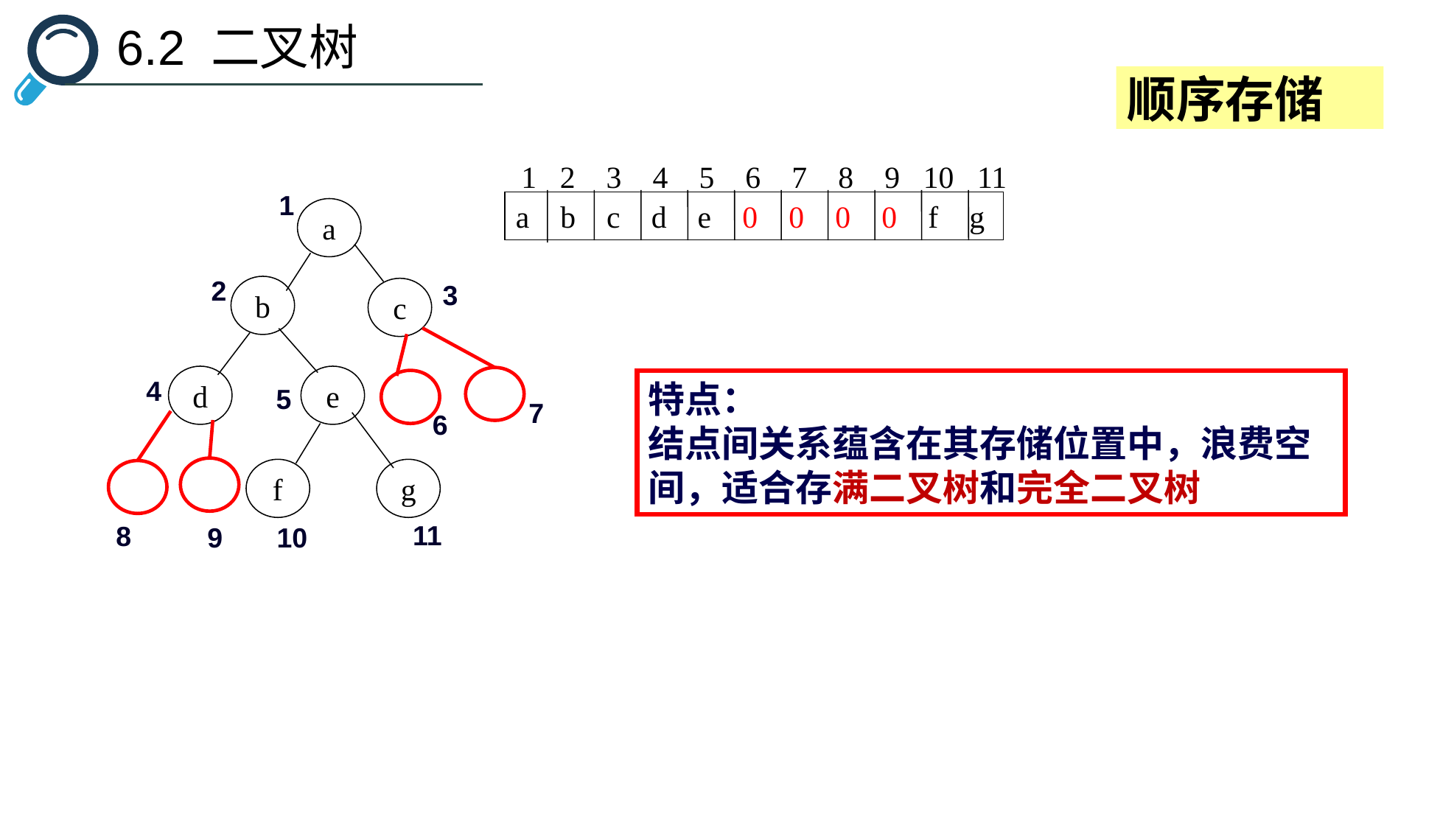

6.2 二叉树
顺序存储
1   2    3    4    5    6    7    8    9   10   11

a    b    c    d    e    0    0    0    0    f    g
1
a

b
c

d
e

f
g
2
3

4

特点：
结点间关系蕴含在其存储位置中，浪费空间，适合存满二叉树和完全二叉树
5
7
6

11
8
9
10